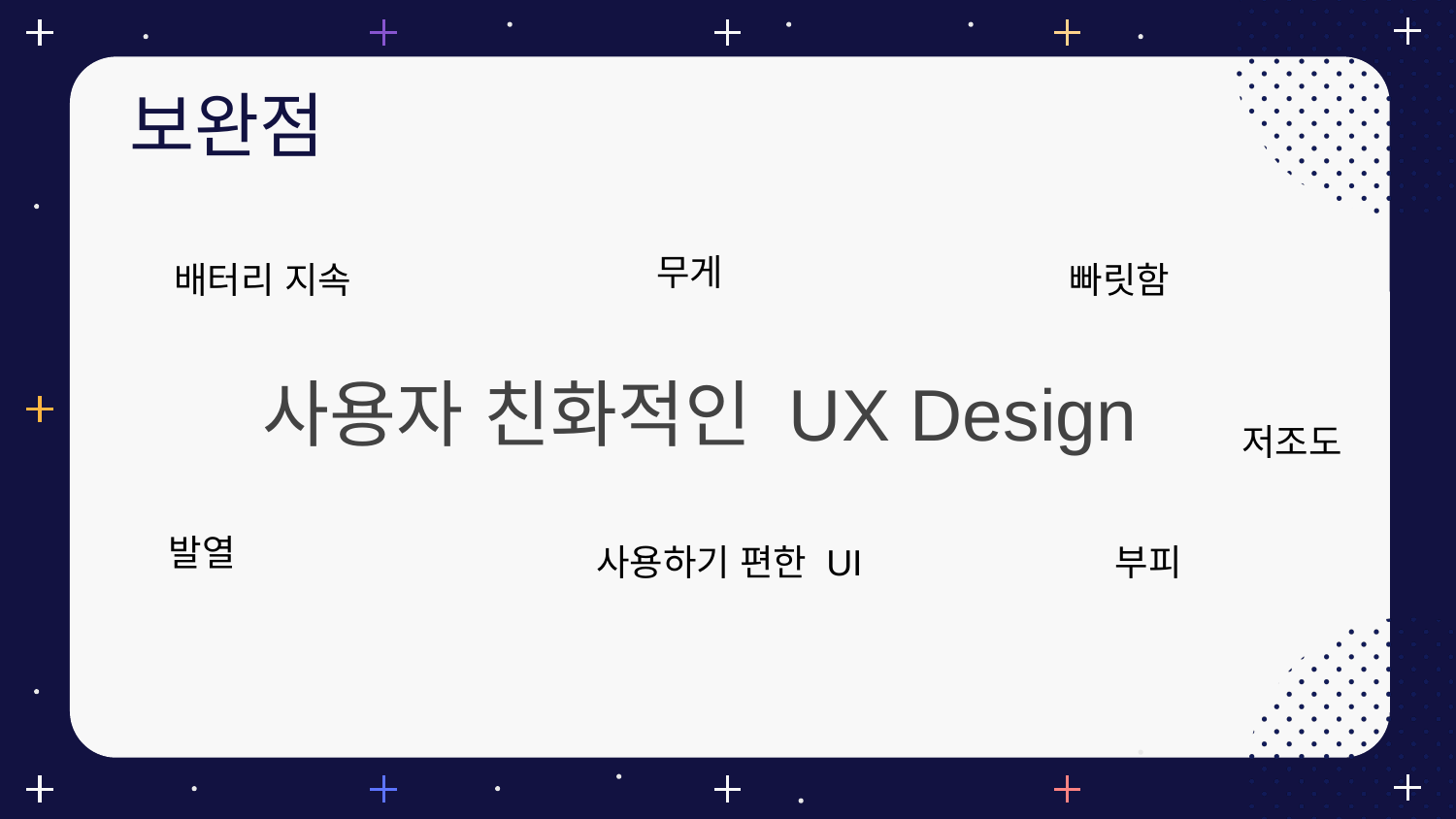

# 보완점
무게
빠릿함
배터리 지속
사용자 친화적인 UX Design
저조도
발열
사용하기 편한 UI
부피